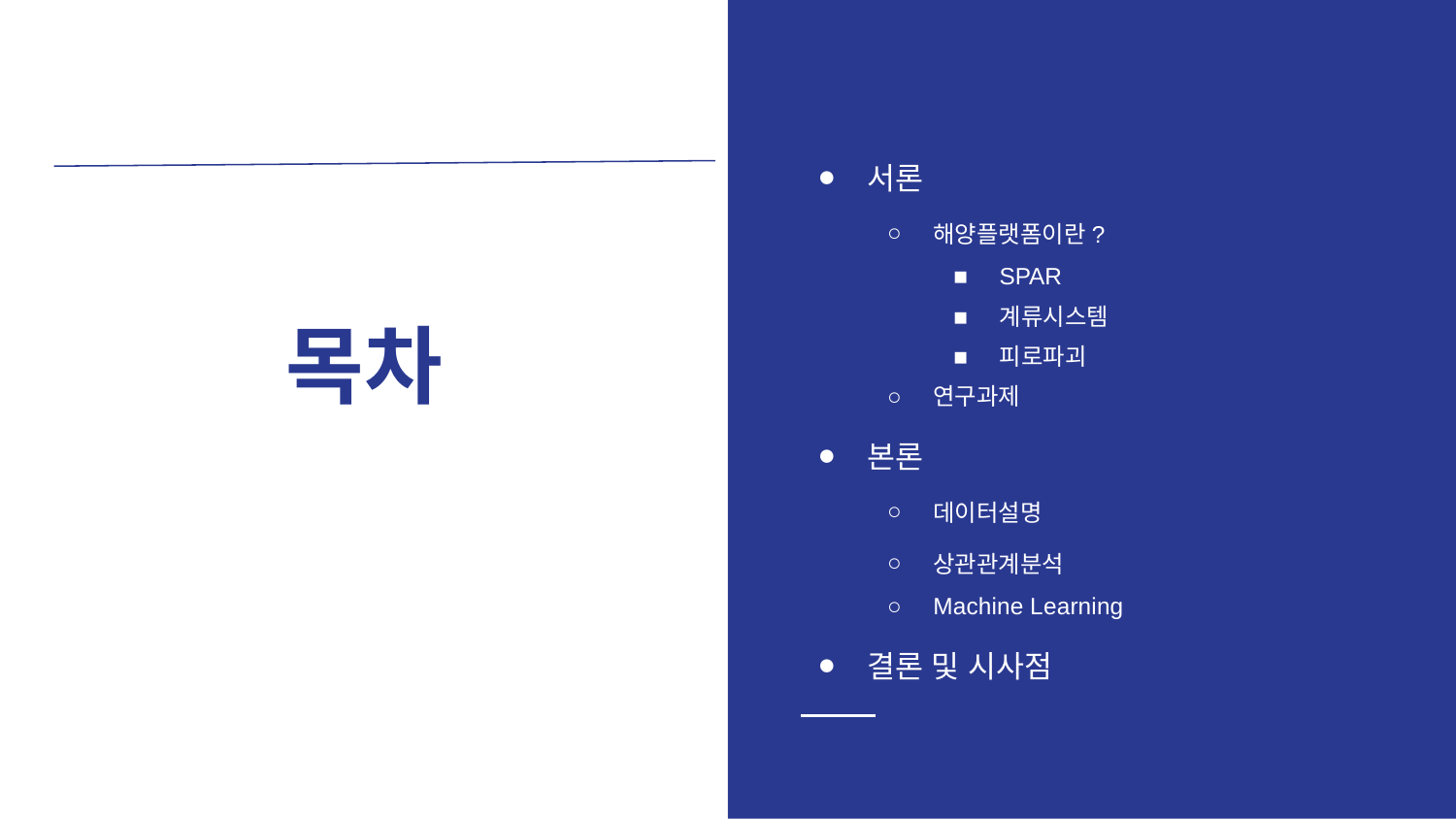

서론
해양플랫폼이란?
SPAR
계류시스템
피로파괴
연구과제
본론
데이터설명
상관관계분석
Machine Learning
결론 및 시사점
# 목차